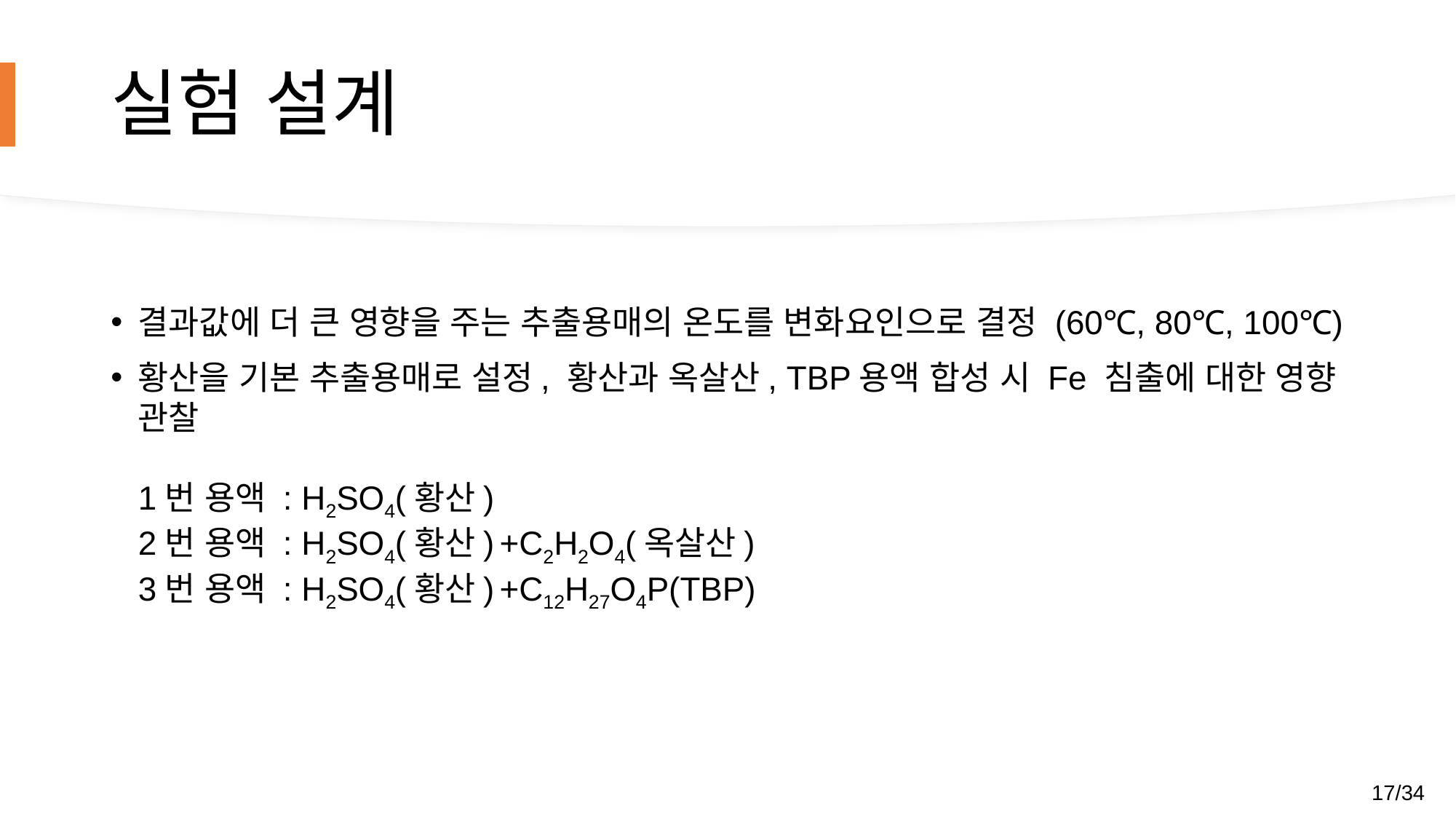

# 실험 설계

결과값에 더 큰 영향을 주는 추출용매의 온도를 변화요인으로 결정 (60℃, 80℃, 100℃)
황산을 기본 추출용매로 설정, 황산과 옥살산, TBP용액 합성 시 Fe 침출에 대한 영향 관찰
1번 용액 : H2SO4(황산)
2번 용액 : H2SO4(황산) +C2H2O4(옥살산)
3번 용액 : H2SO4(황산) +C12H27O4P(TBP)
17/34